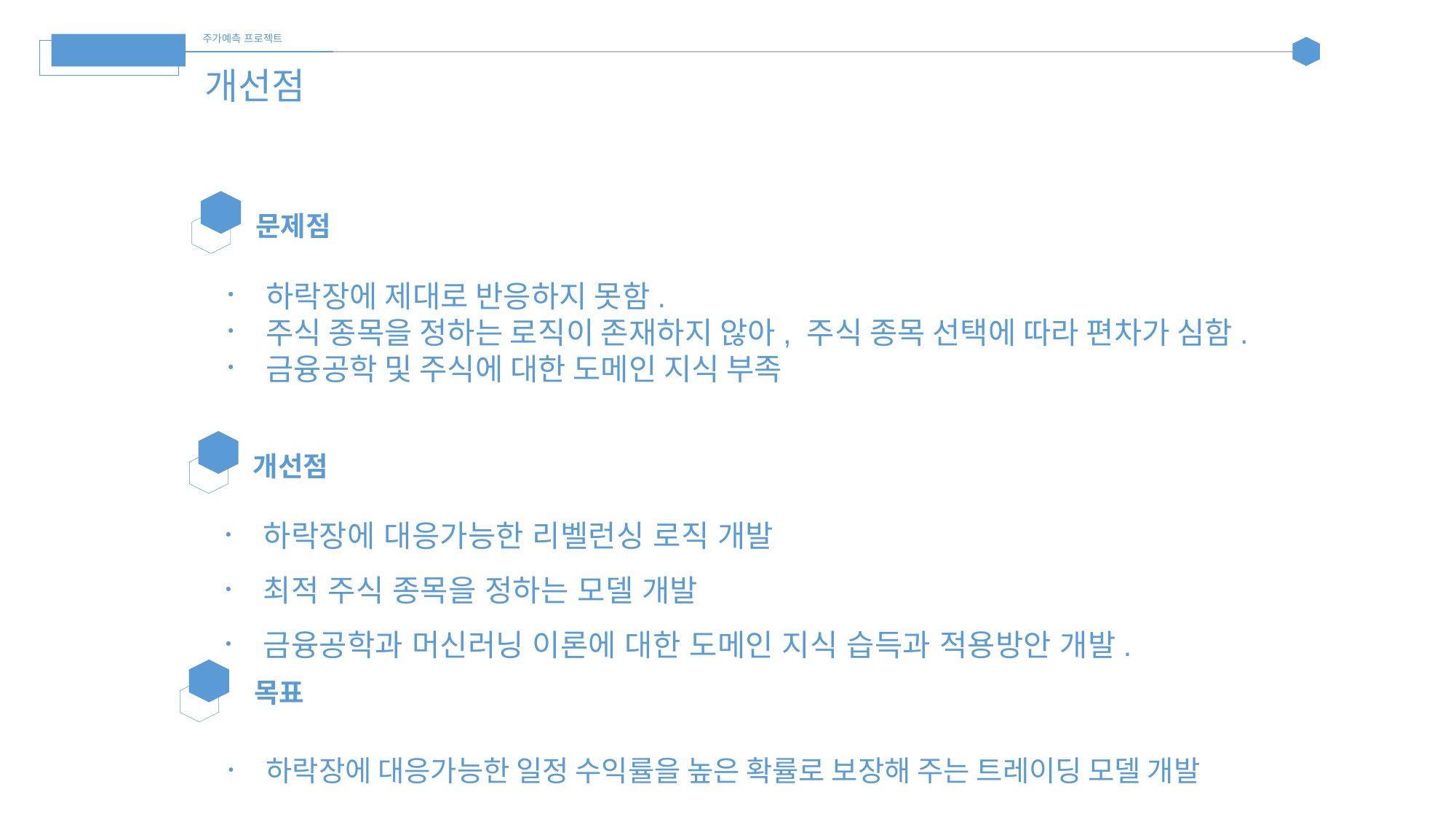

주가예측 프로젝트
돈조

개선점

문제점
하락장에 제대로 반응하지 못함.
주식 종목을 정하는 로직이 존재하지 않아, 주식 종목 선택에 따라 편차가 심함.
금융공학 및 주식에 대한 도메인 지식 부족

개선점
하락장에 대응가능한 리벨런싱 로직 개발
최적 주식 종목을 정하는 모델 개발
금융공학과 머신러닝 이론에 대한 도메인 지식 습득과 적용방안 개발.

목표
하락장에 대응가능한 일정 수익률을 높은 확률로 보장해 주는 트레이딩 모델 개발